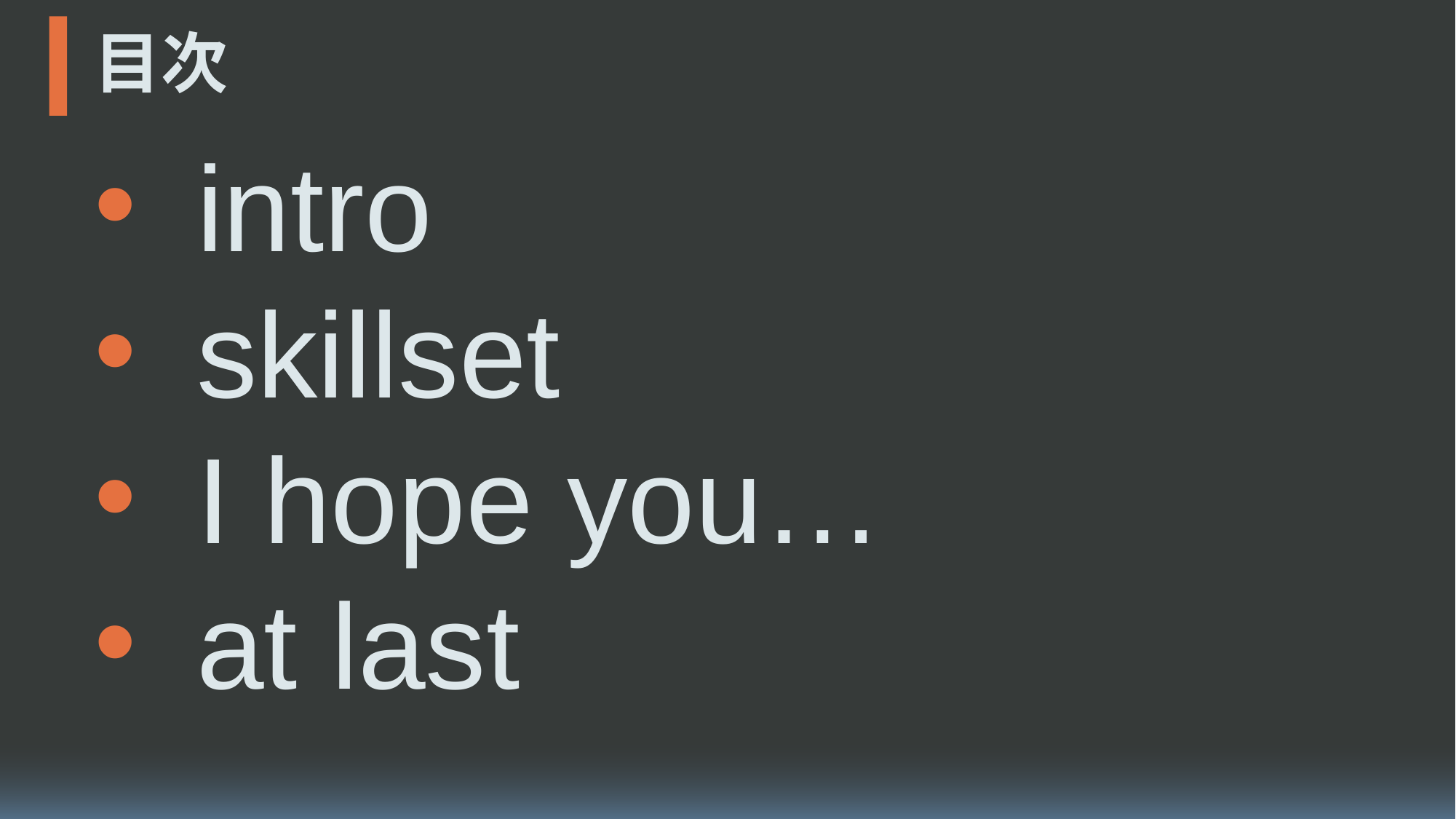

# 目次
intro
name
Programming
id
skillset
Design
hobby
Speaking
I hope you…
like & dislike
Other
at last
contact